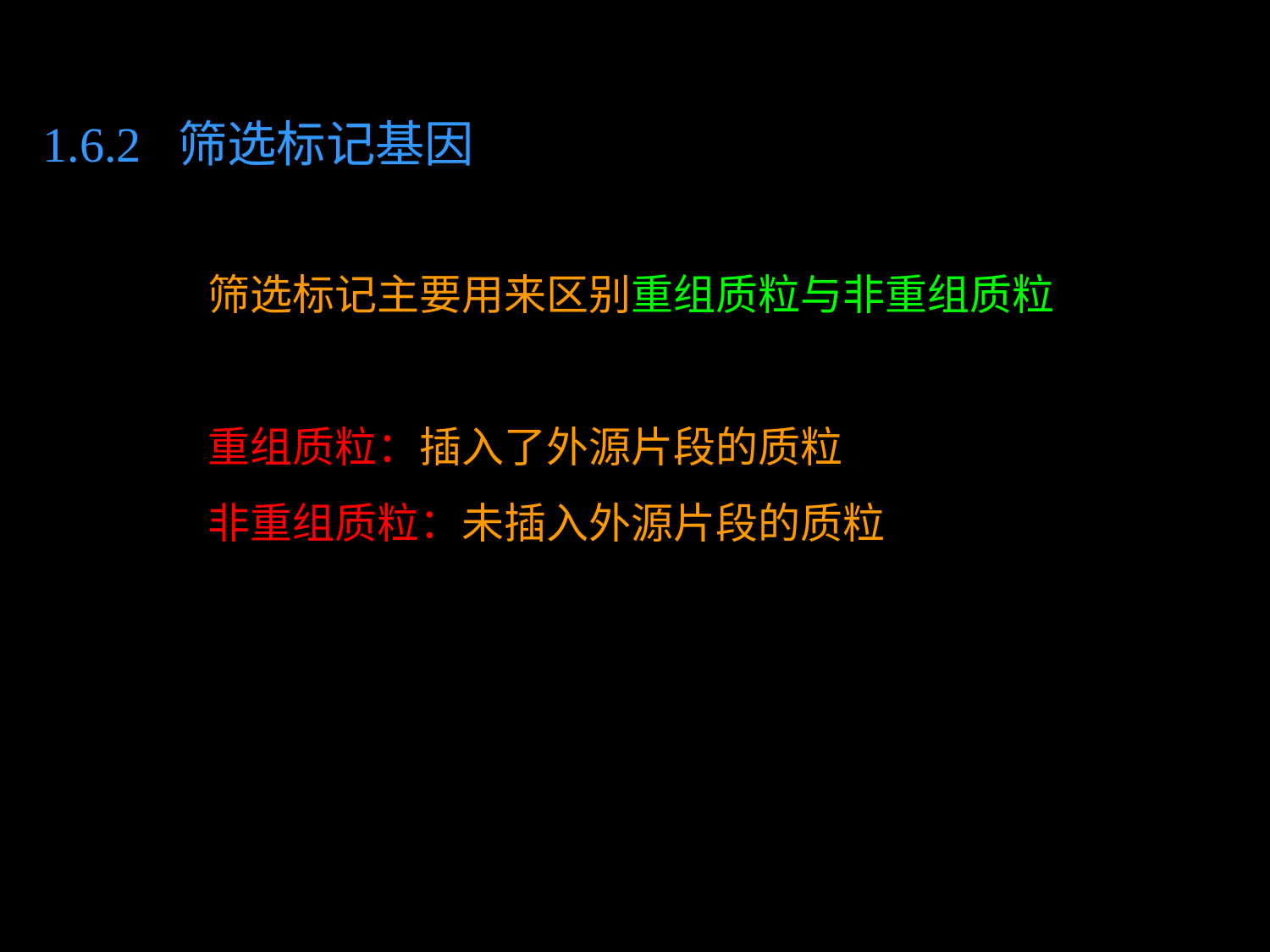

1.6.2  筛选标记基因
筛选标记主要用来区别重组质粒与非重组质粒

重组质粒：插入了外源片段的质粒
非重组质粒：未插入外源片段的质粒